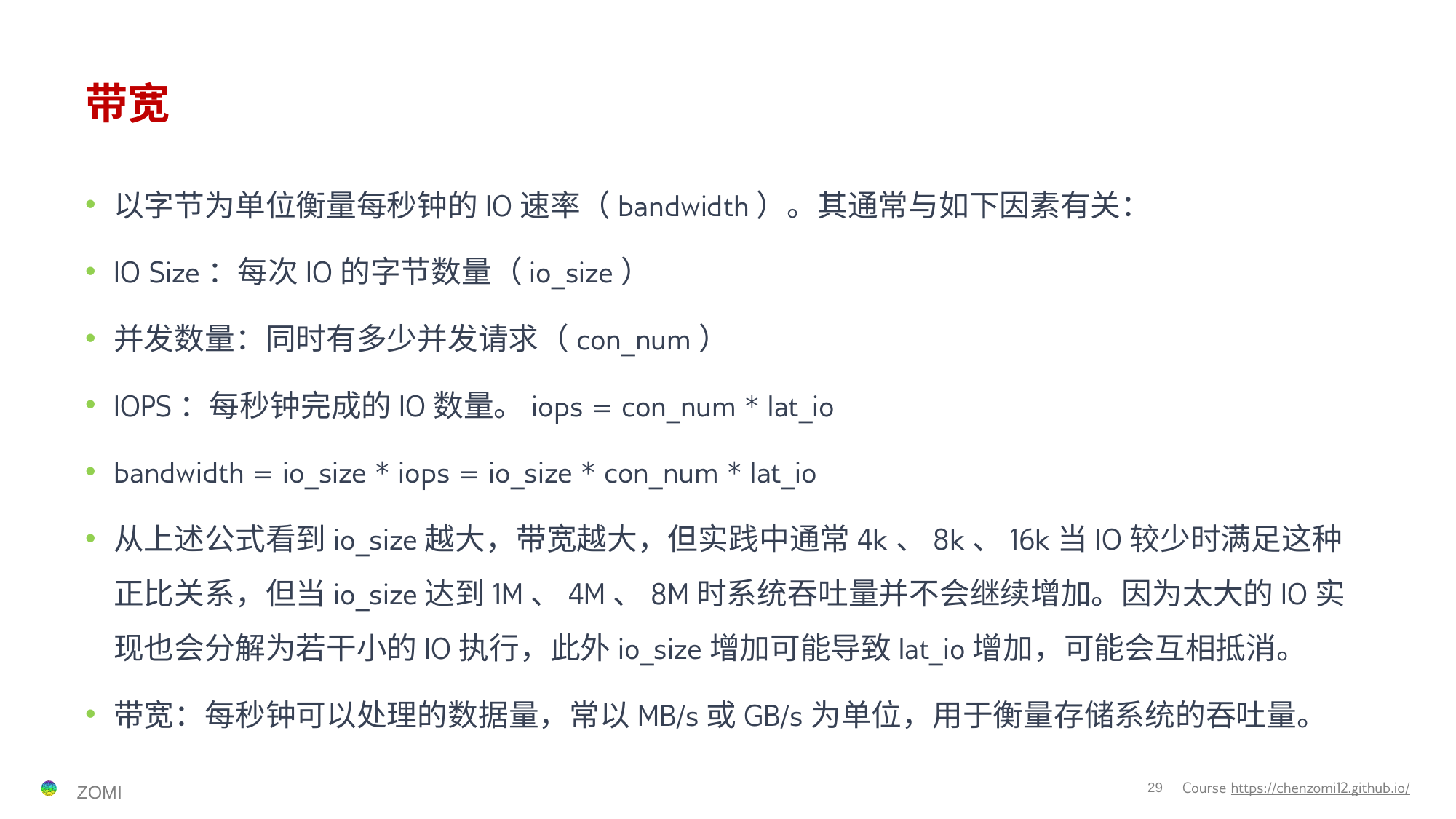

# 带宽
以字节为单位衡量每秒钟的IO速率（bandwidth）。其通常与如下因素有关：
IO Size：每次IO的字节数量（io_size）
并发数量：同时有多少并发请求（con_num）
IOPS：每秒钟完成的IO数量。iops = con_num * lat_io
bandwidth = io_size * iops = io_size * con_num * lat_io
从上述公式看到io_size越大，带宽越大，但实践中通常4k、8k、16k当IO较少时满足这种正比关系，但当io_size达到1M、4M、8M时系统吞吐量并不会继续增加。因为太大的IO实现也会分解为若干小的IO执行，此外io_size增加可能导致lat_io增加，可能会互相抵消。
带宽：每秒钟可以处理的数据量，常以MB/s或GB/s为单位，用于衡量存储系统的吞吐量。